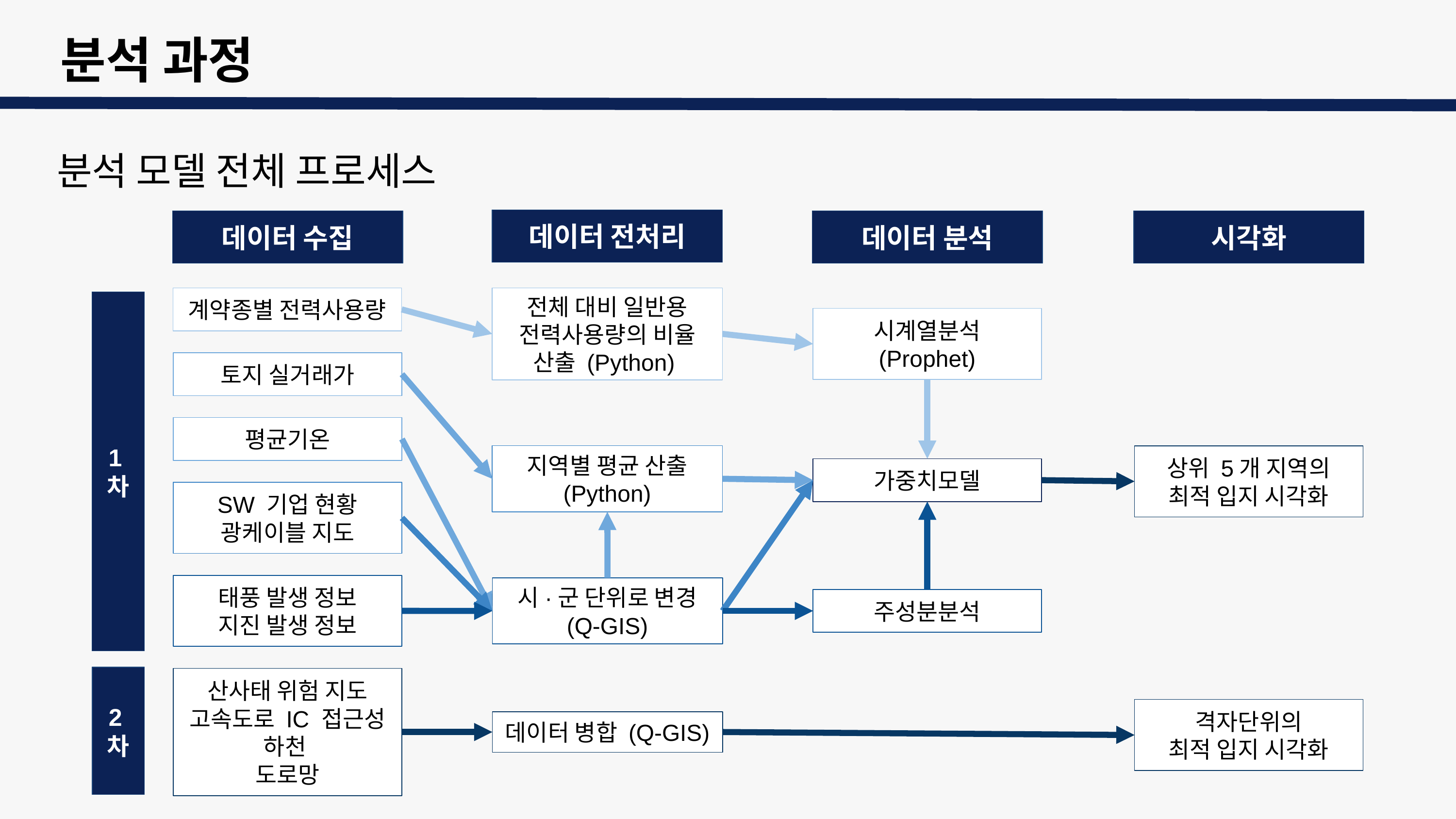

# 분석 과정
분석 모델 전체 프로세스
데이터 전처리
데이터 수집
데이터 분석
시각화
계약종별 전력사용량
전체 대비 일반용 전력사용량의 비율 산출 (Python)
1차
시계열분석 (Prophet)
토지 실거래가
평균기온
지역별 평균 산출
(Python)
상위 5개 지역의
최적 입지 시각화
가중치모델
SW 기업 현황
광케이블 지도
태풍 발생 정보
지진 발생 정보
시·군 단위로 변경
(Q-GIS)
주성분분석
2차
산사태 위험 지도
고속도로 IC 접근성
하천
도로망
격자단위의
최적 입지 시각화
데이터 병합 (Q-GIS)